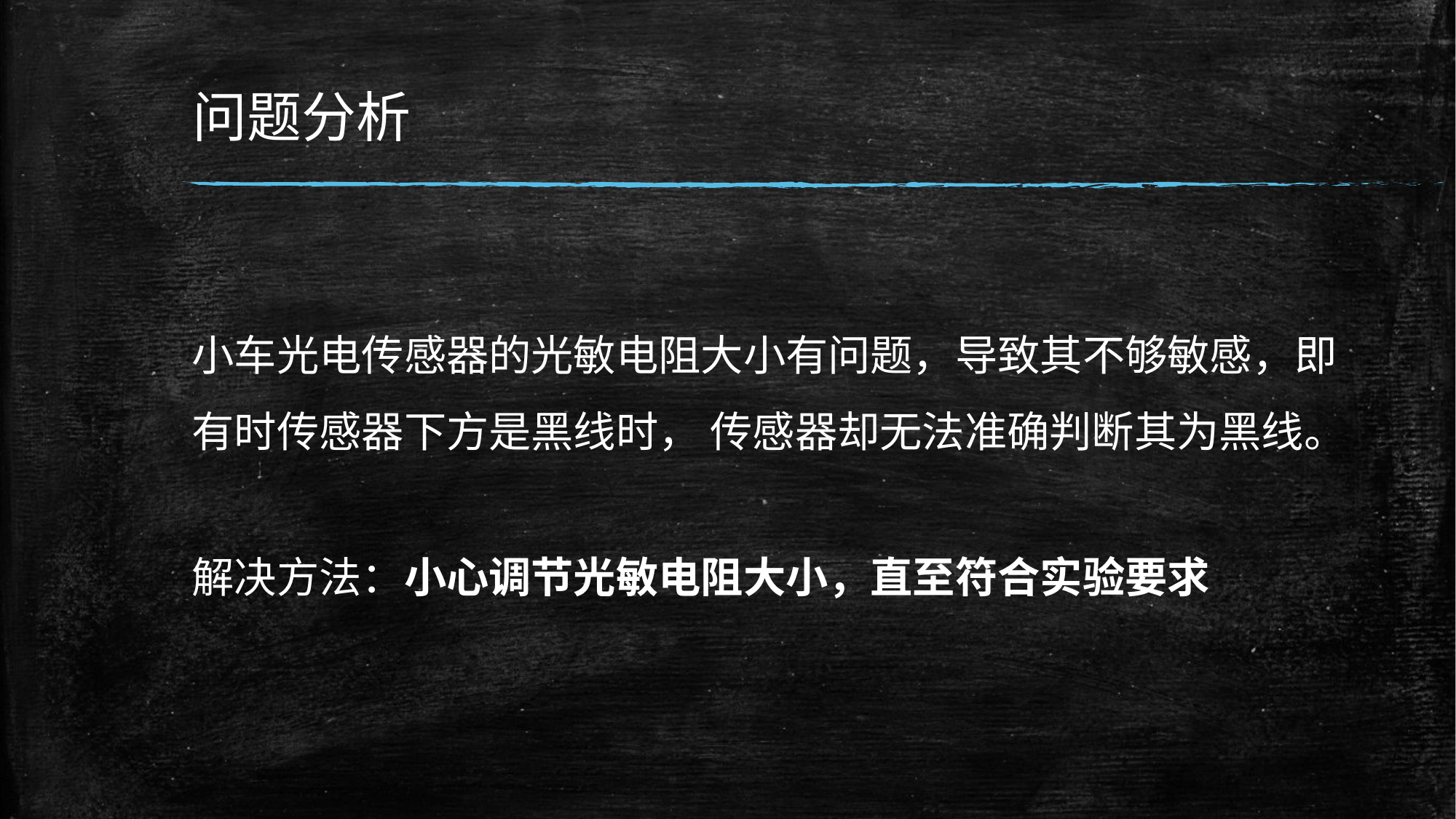

# 问题分析
小车光电传感器的光敏电阻大小有问题，导致其不够敏感，即有时传感器下方是黑线时， 传感器却无法准确判断其为黑线。

解决方法：小心调节光敏电阻大小，直至符合实验要求